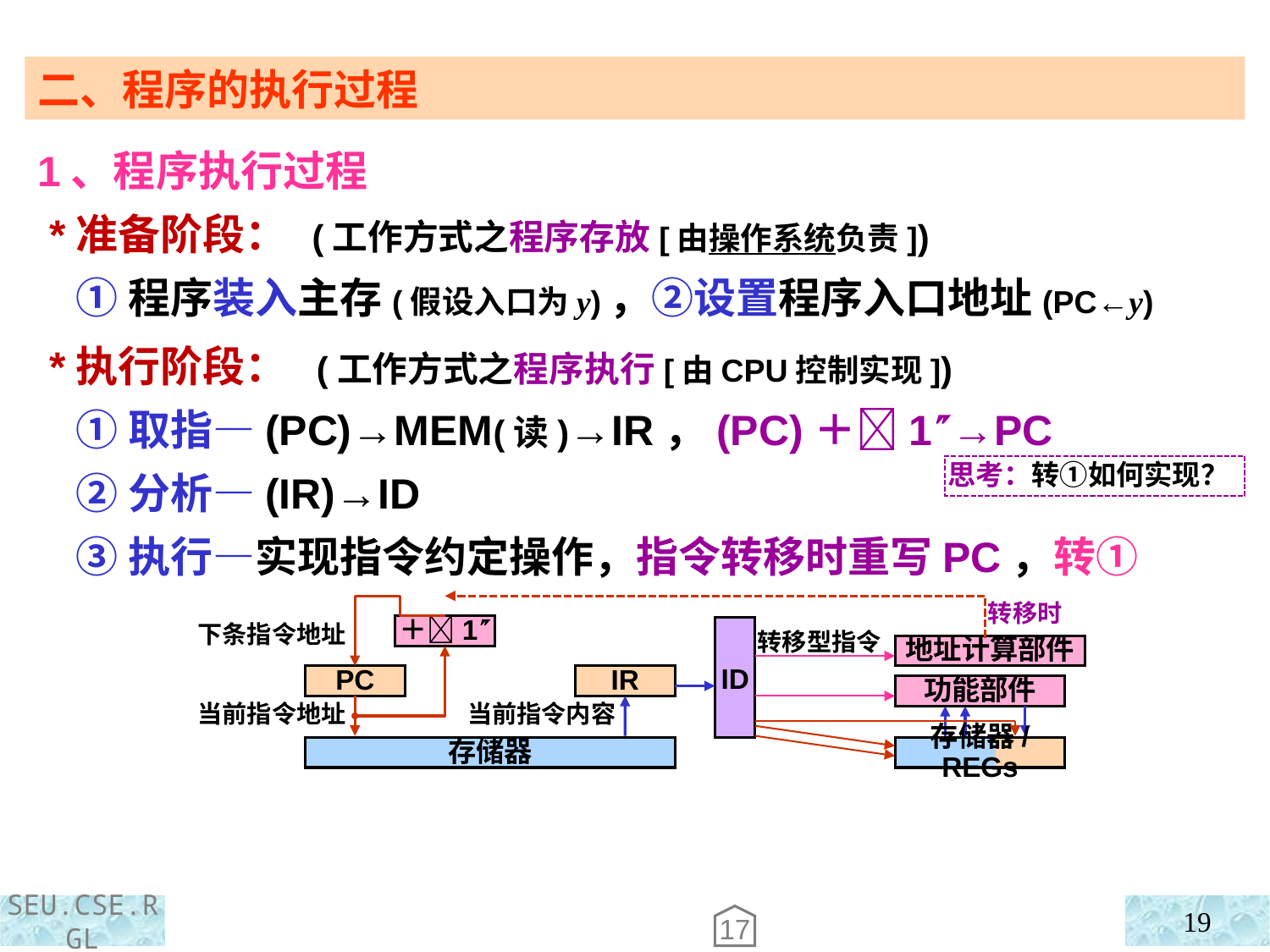

二、程序的执行过程
1、程序执行过程
 *准备阶段：  (工作方式之程序存放[由操作系统负责])
    ①程序装入主存(假设入口为y)，②设置程序入口地址(PC←y)
 *执行阶段：  (工作方式之程序执行[由CPU控制实现])
    ①取指—(PC)→MEM(读)→IR，(PC)＋″1″→PC
    ②分析—(IR)→ID
    ③执行—实现指令约定操作，指令转移时重写PC，转①
思考：转①如何实现？
＋″1″
ID
下条指令地址
转移型指令
地址计算部件
PC
IR
功能部件
当前指令地址
当前指令内容
存储器/REGs
存储器

转移时
19
17